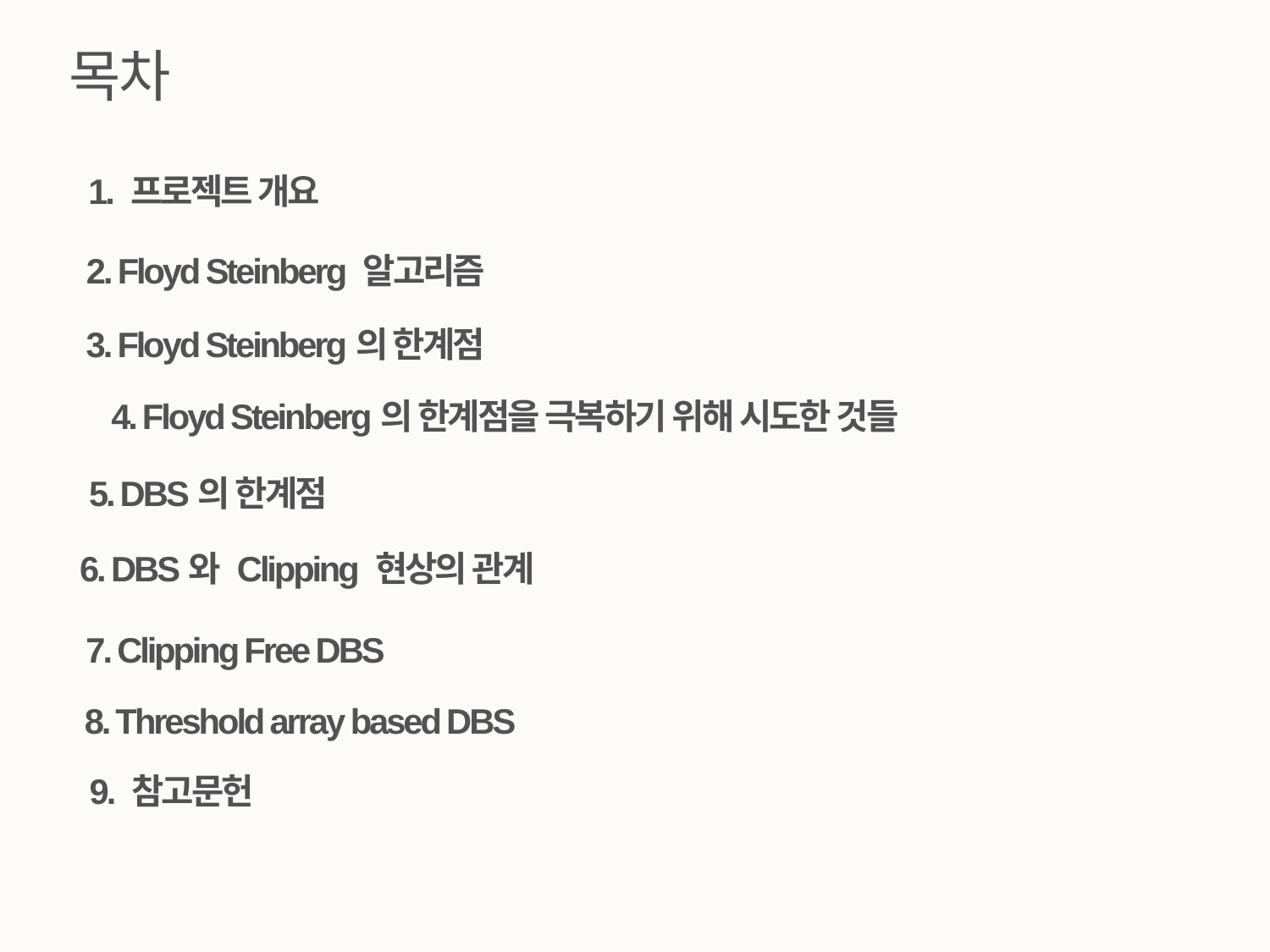

목차
1. 프로젝트 개요
2. Floyd Steinberg 알고리즘
3. Floyd Steinberg의 한계점
4. Floyd Steinberg의 한계점을 극복하기 위해 시도한 것들
5. DBS의 한계점
6. DBS와 Clipping 현상의 관계
7. Clipping Free DBS
8. Threshold array based DBS
9. 참고문헌